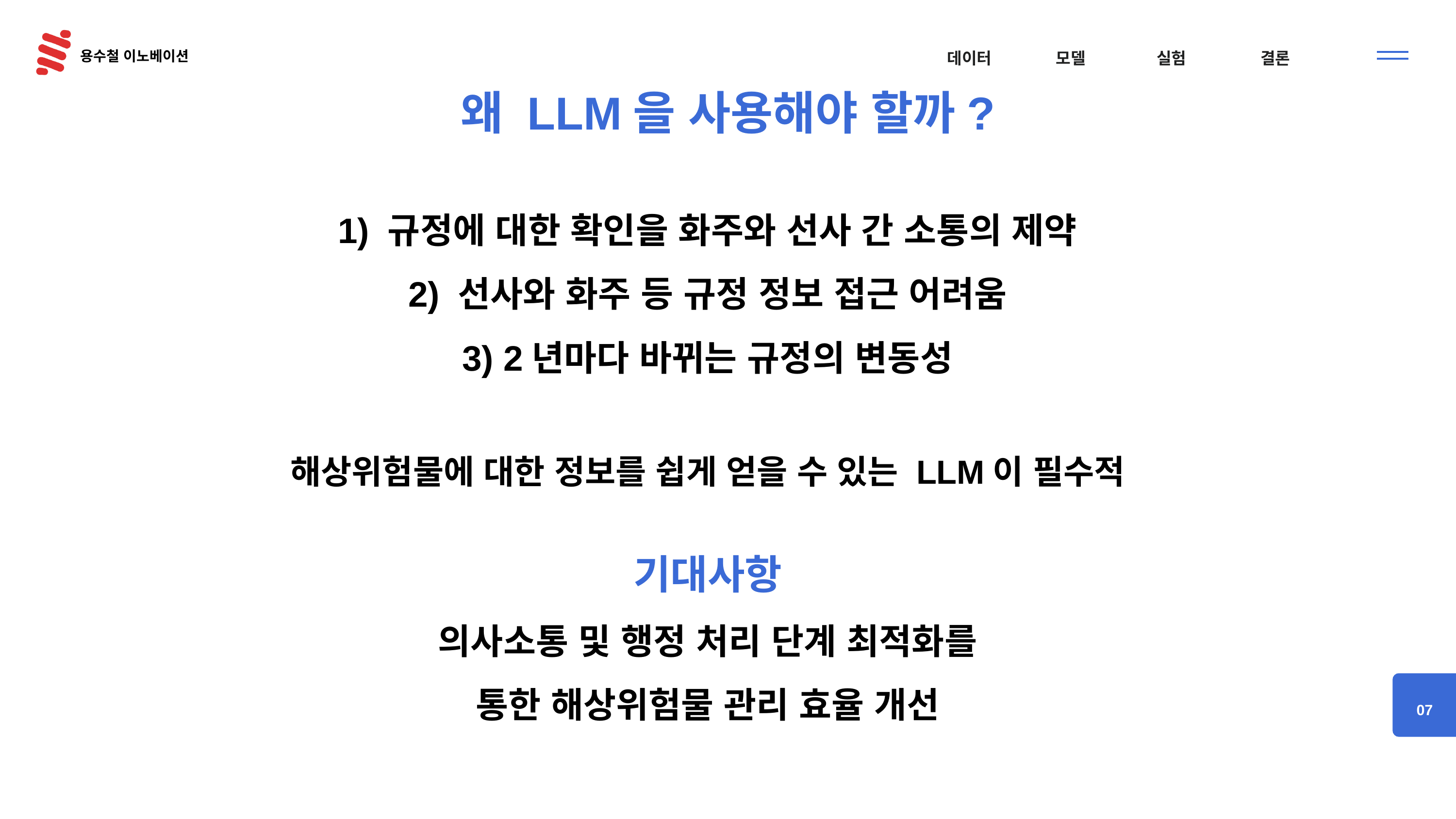

# 왜 LLM을 사용해야 할까?
1) 규정에 대한 확인을 화주와 선사 간 소통의 제약
2) 선사와 화주 등 규정 정보 접근 어려움
3) 2년마다 바뀌는 규정의 변동성
해상위험물에 대한 정보를 쉽게 얻을 수 있는 LLM이 필수적
기대사항
의사소통 및 행정 처리 단계 최적화를
통한 해상위험물 관리 효율 개선
07